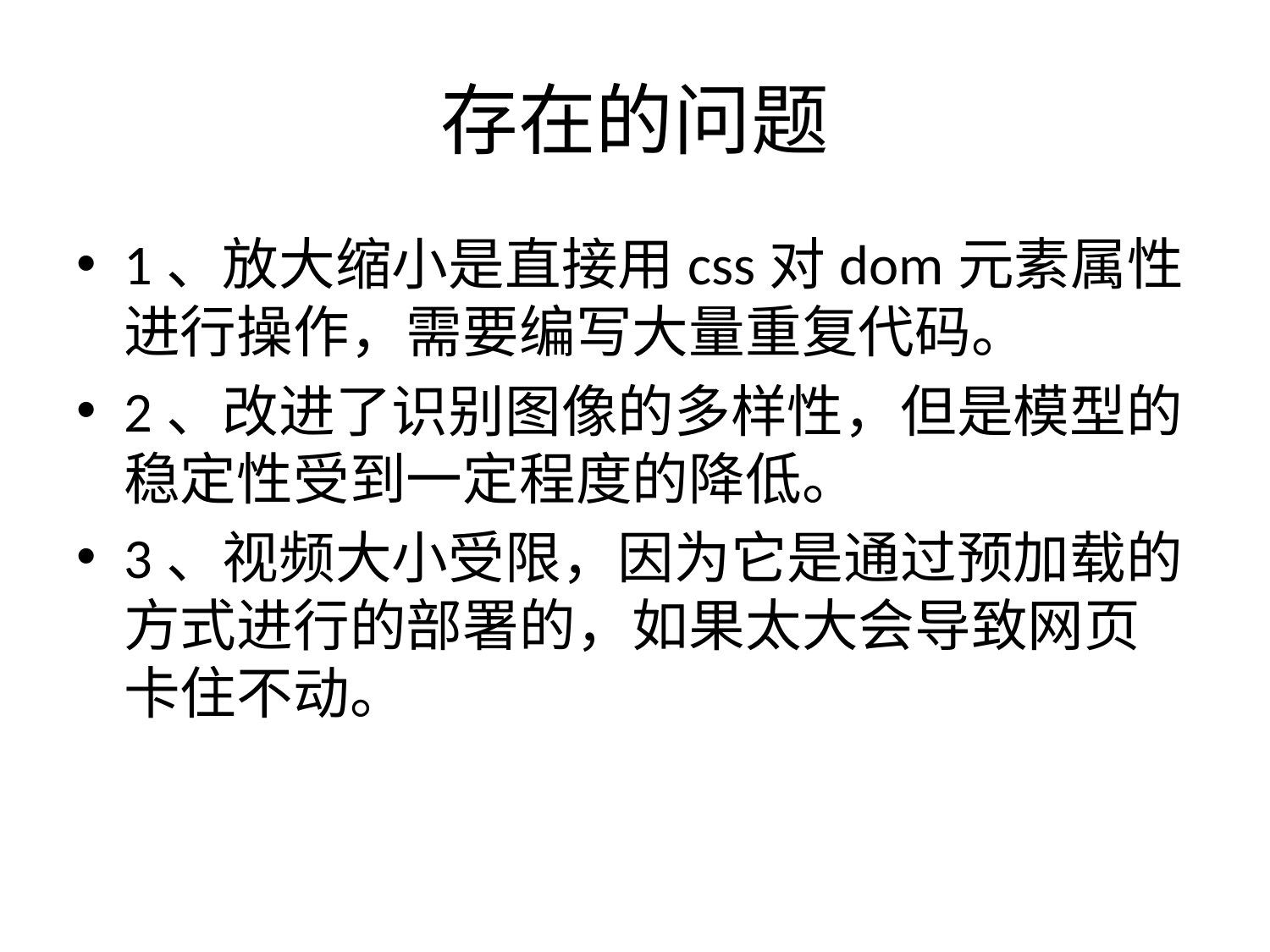

# 存在的问题
1、放大缩小是直接用css对dom元素属性进行操作，需要编写大量重复代码。
2、改进了识别图像的多样性，但是模型的稳定性受到一定程度的降低。
3、视频大小受限，因为它是通过预加载的方式进行的部署的，如果太大会导致网页卡住不动。